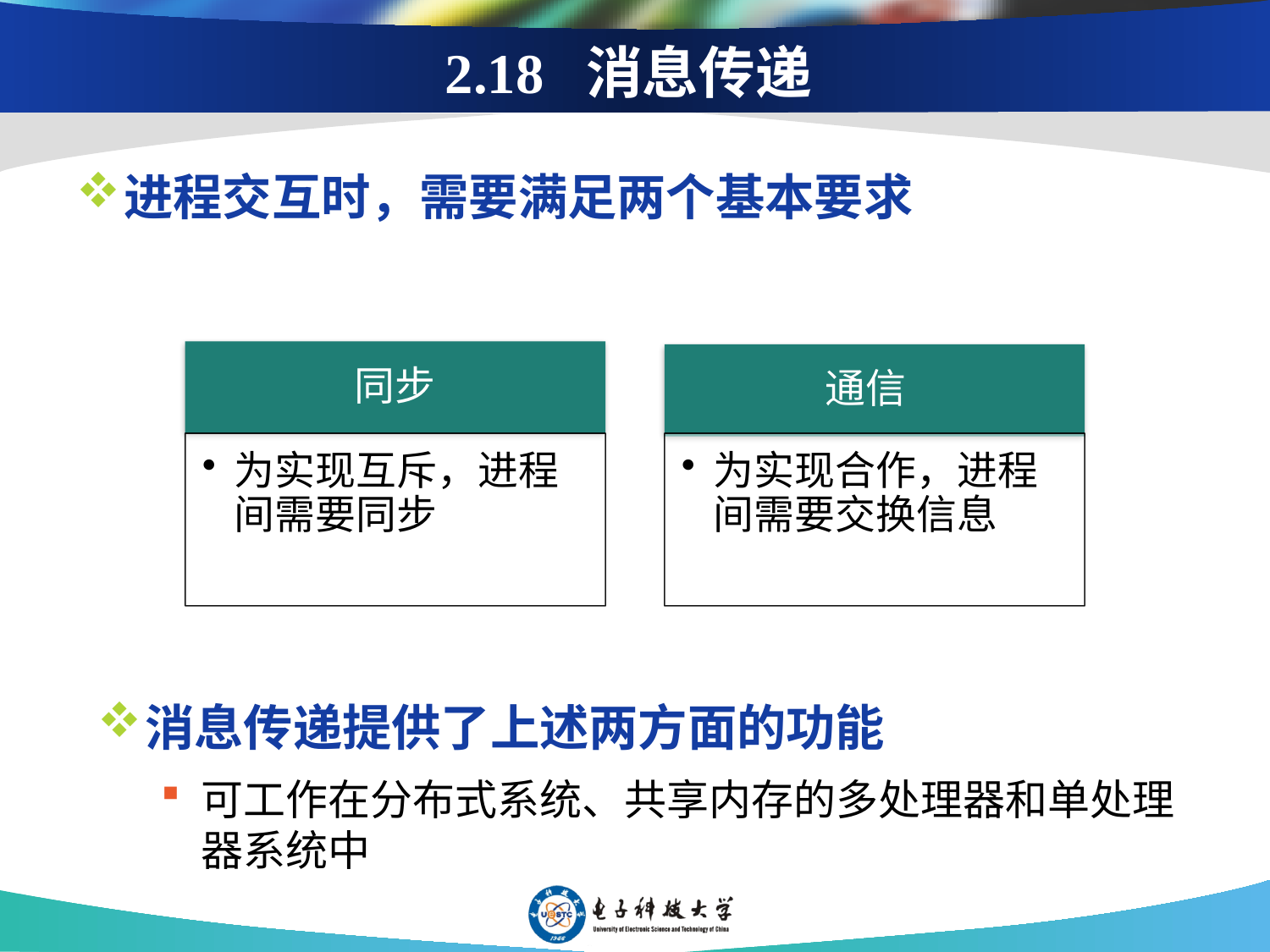

# 2.18  消息传递
进程交互时，需要满足两个基本要求
同步
为实现互斥，进程间需要同步
通信
为实现合作，进程间需要交换信息

消息传递提供了上述两方面的功能
可工作在分布式系统、共享内存的多处理器和单处理器系统中